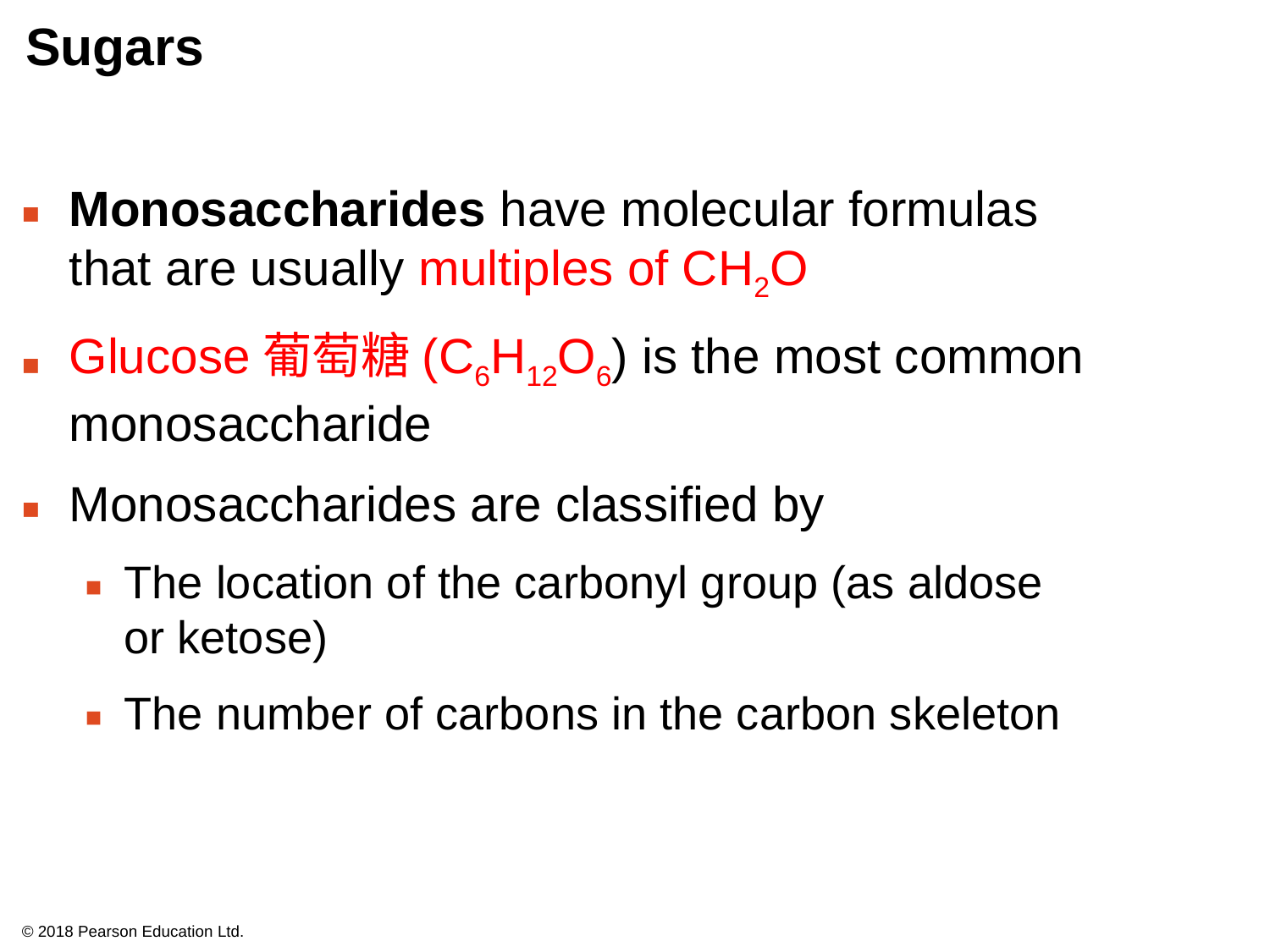

# Sugars
Monosaccharides have molecular formulas
that are usually multiples of CH2O
Glucose葡萄糖(C6H12O6) is the most common monosaccharide
Monosaccharides are classified by
The location of the carbonyl group (as aldose
or ketose)
The number of carbons in the carbon skeleton
© 2018 Pearson Education Ltd.